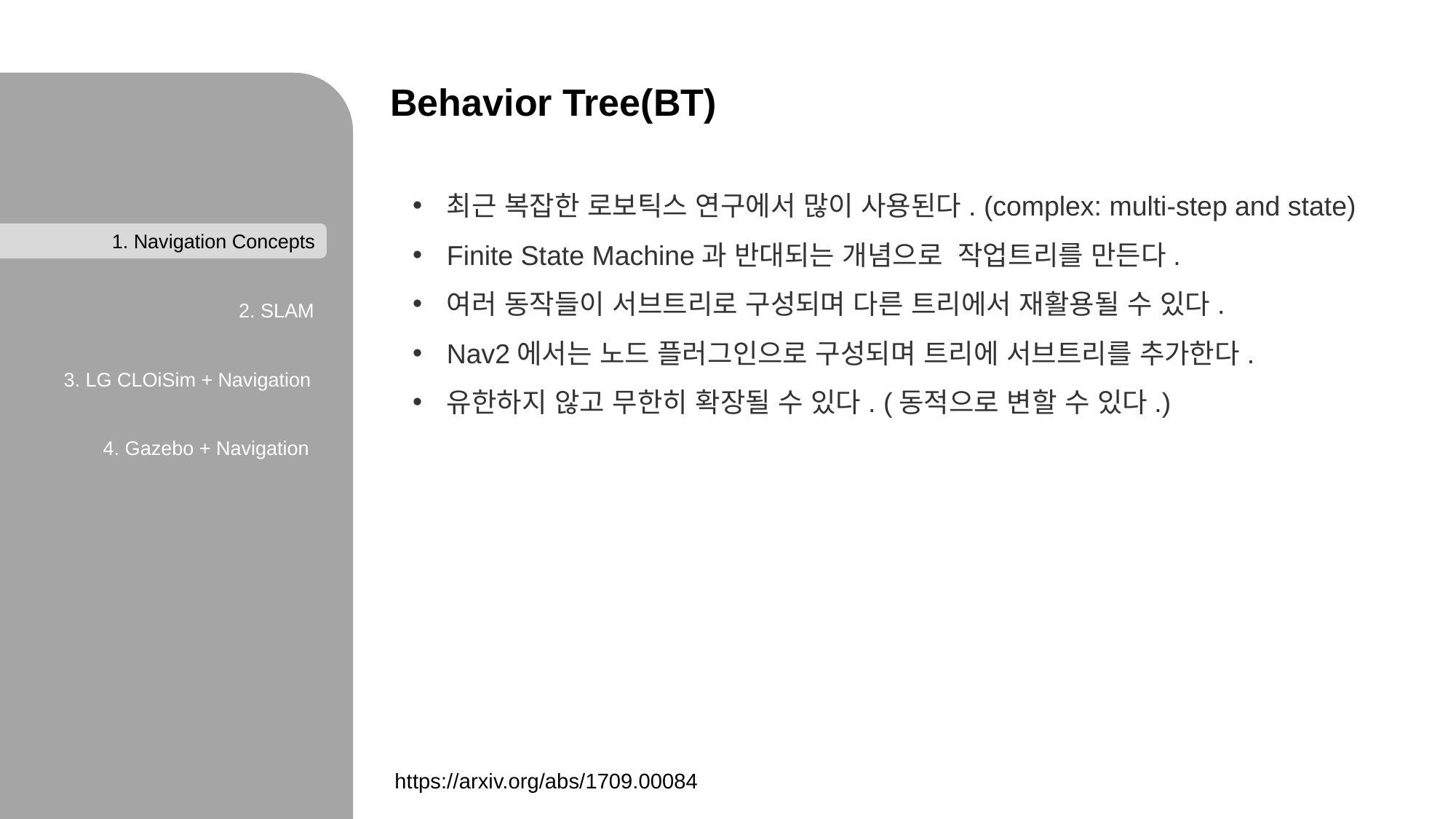

1. Navigation Concepts

2. SLAM
3. LG CLOiSim + Navigation
4. Gazebo + Navigation
Behavior Tree(BT)
최근 복잡한 로보틱스 연구에서 많이 사용된다. (complex: multi-step and state)
Finite State Machine과 반대되는 개념으로  작업트리를 만든다.
여러 동작들이 서브트리로 구성되며 다른 트리에서 재활용될 수 있다.
Nav2에서는 노드 플러그인으로 구성되며 트리에 서브트리를 추가한다.
유한하지 않고 무한히 확장될 수 있다. (동적으로 변할 수 있다.)

1. Navigation Concepts

2. Features of Simulator
3. Comparison of Simulator
4. Research Tasks
https://arxiv.org/abs/1709.00084